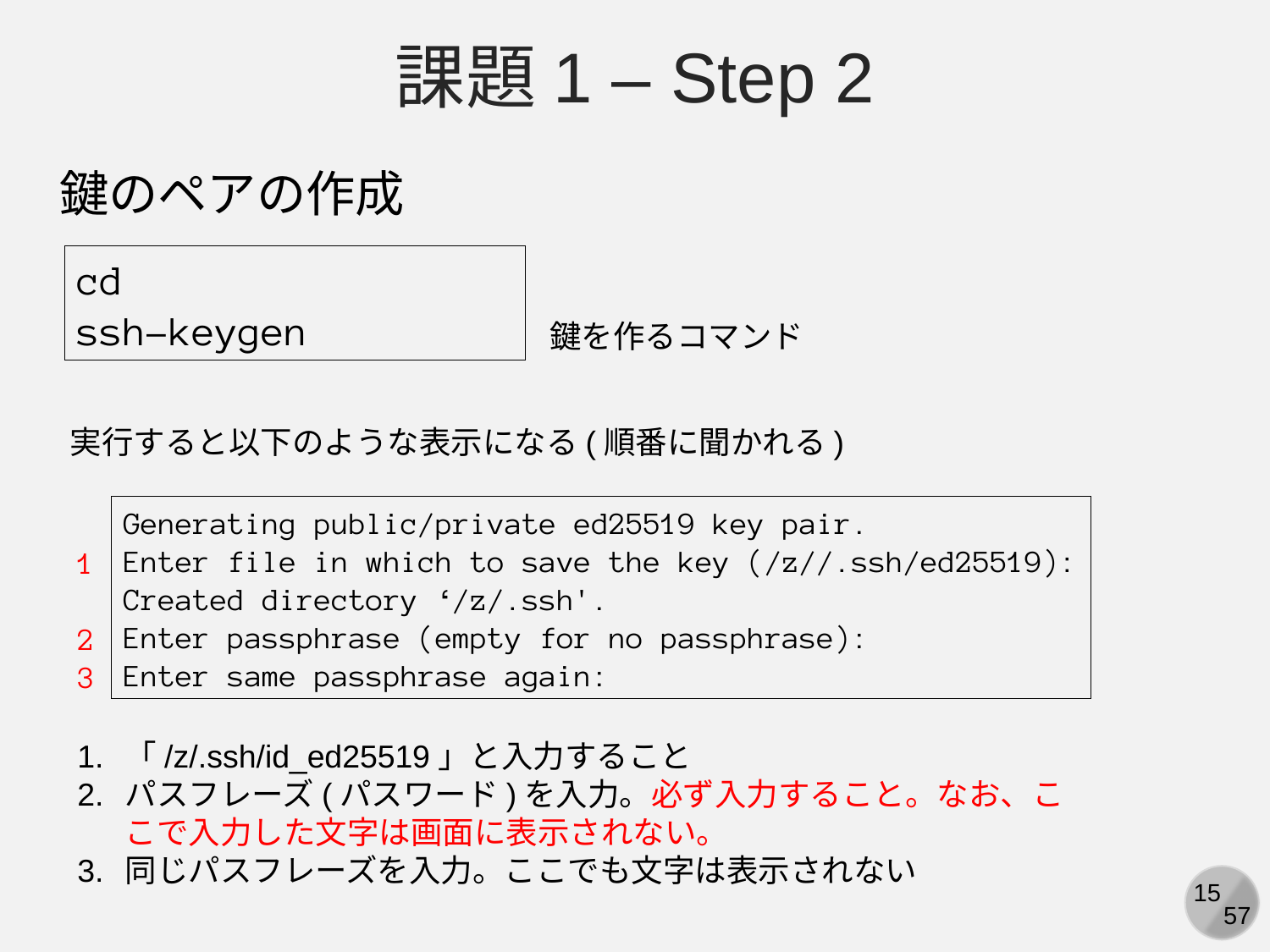

課題1 – Step 2
鍵のペアの作成
cd
ssh-keygen
鍵を作るコマンド
実行すると以下のような表示になる(順番に聞かれる)
Generating public/private ed25519 key pair.
Enter file in which to save the key (/z//.ssh/ed25519):
Created directory ‘/z/.ssh'.
Enter passphrase (empty for no passphrase):
Enter same passphrase again:
1

2
3
「/z/.ssh/id_ed25519」と入力すること
パスフレーズ(パスワード)を入力。必ず入力すること。なお、ここで入力した文字は画面に表示されない。
同じパスフレーズを入力。ここでも文字は表示されない